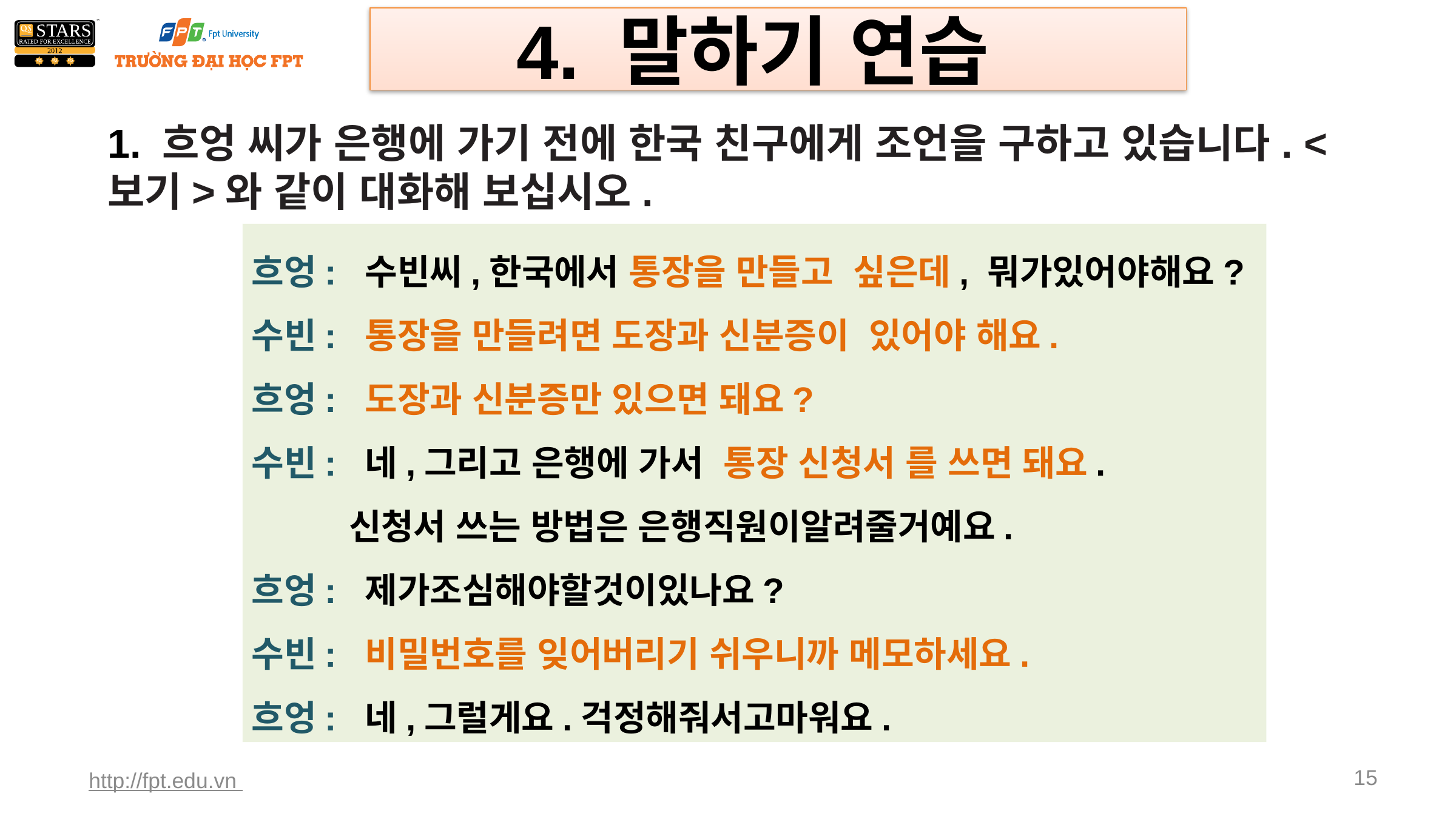

4. 말하기 연습
1. 흐엉 씨가 은행에 가기 전에 한국 친구에게 조언을 구하고 있습니다. <보기>와 같이 대화해 보십시오.
흐엉:  수빈씨,한국에서 통장을 만들고  싶은데, 뭐가있어야해요?
수빈:  통장을 만들려면 도장과 신분증이  있어야 해요.
흐엉:  도장과 신분증만 있으면 돼요?
수빈:  네,그리고 은행에 가서  통장 신청서 를 쓰면 돼요.
         신청서 쓰는 방법은 은행직원이알려줄거예요.
흐엉:  제가조심해야할것이있나요?
수빈:  비밀번호를 잊어버리기 쉬우니까 메모하세요.
흐엉:  네,그럴게요.걱정해줘서고마워요.
http://fpt.edu.vn
15